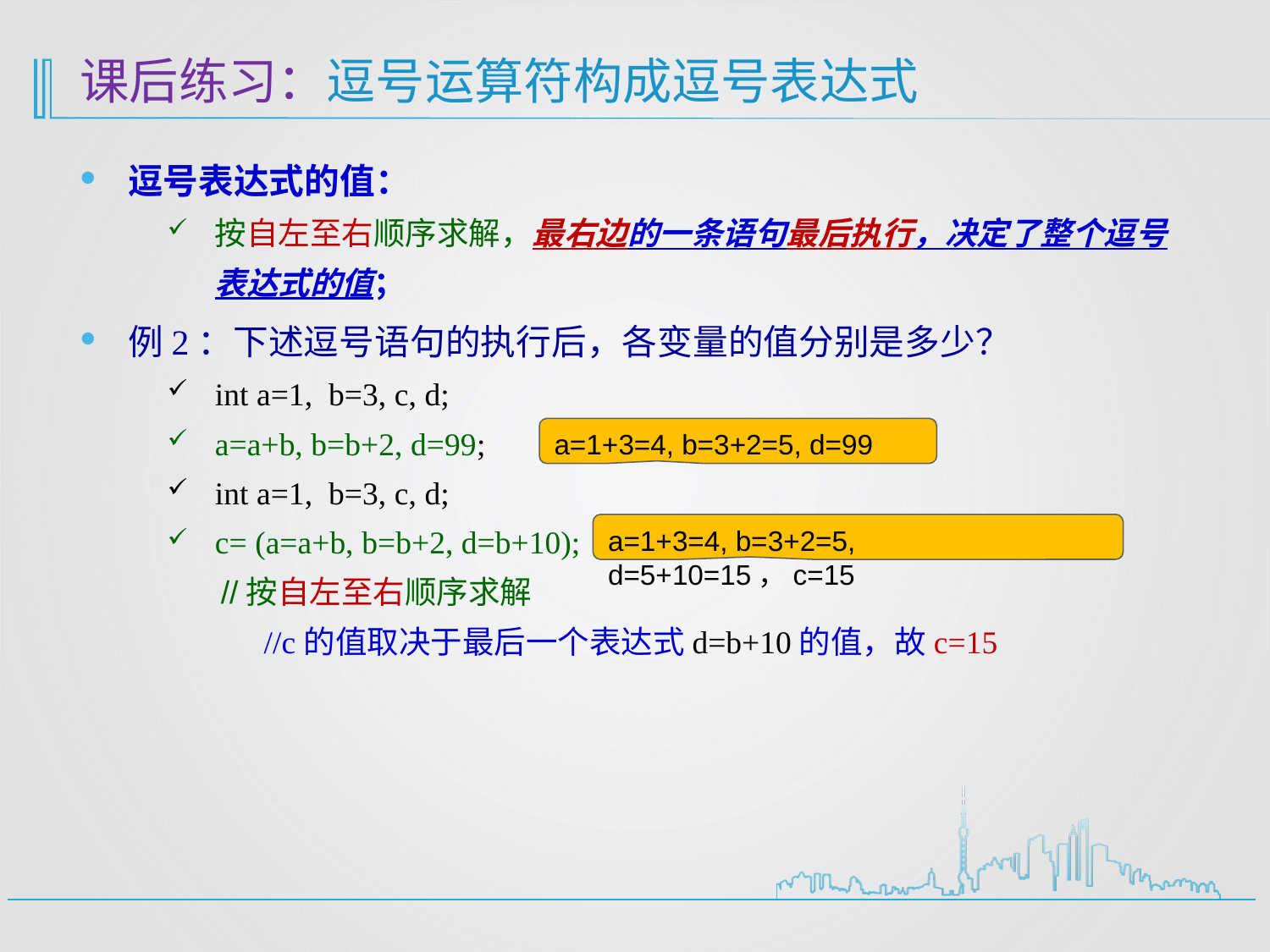

# 课后练习：逗号运算符构成逗号表达式
逗号表达式的值：
按自左至右顺序求解，最右边的一条语句最后执行，决定了整个逗号表达式的值；
例2：下述逗号语句的执行后，各变量的值分别是多少？
int a=1,  b=3, c, d;
a=a+b, b=b+2, d=99;
int a=1,  b=3, c, d;
c= (a=a+b, b=b+2, d=b+10);
      //按自左至右顺序求解
            //c的值取决于最后一个表达式d=b+10的值，故c=15

a=1+3=4, b=3+2=5, d=99
a=1+3=4, b=3+2=5, d=5+10=15，c=15